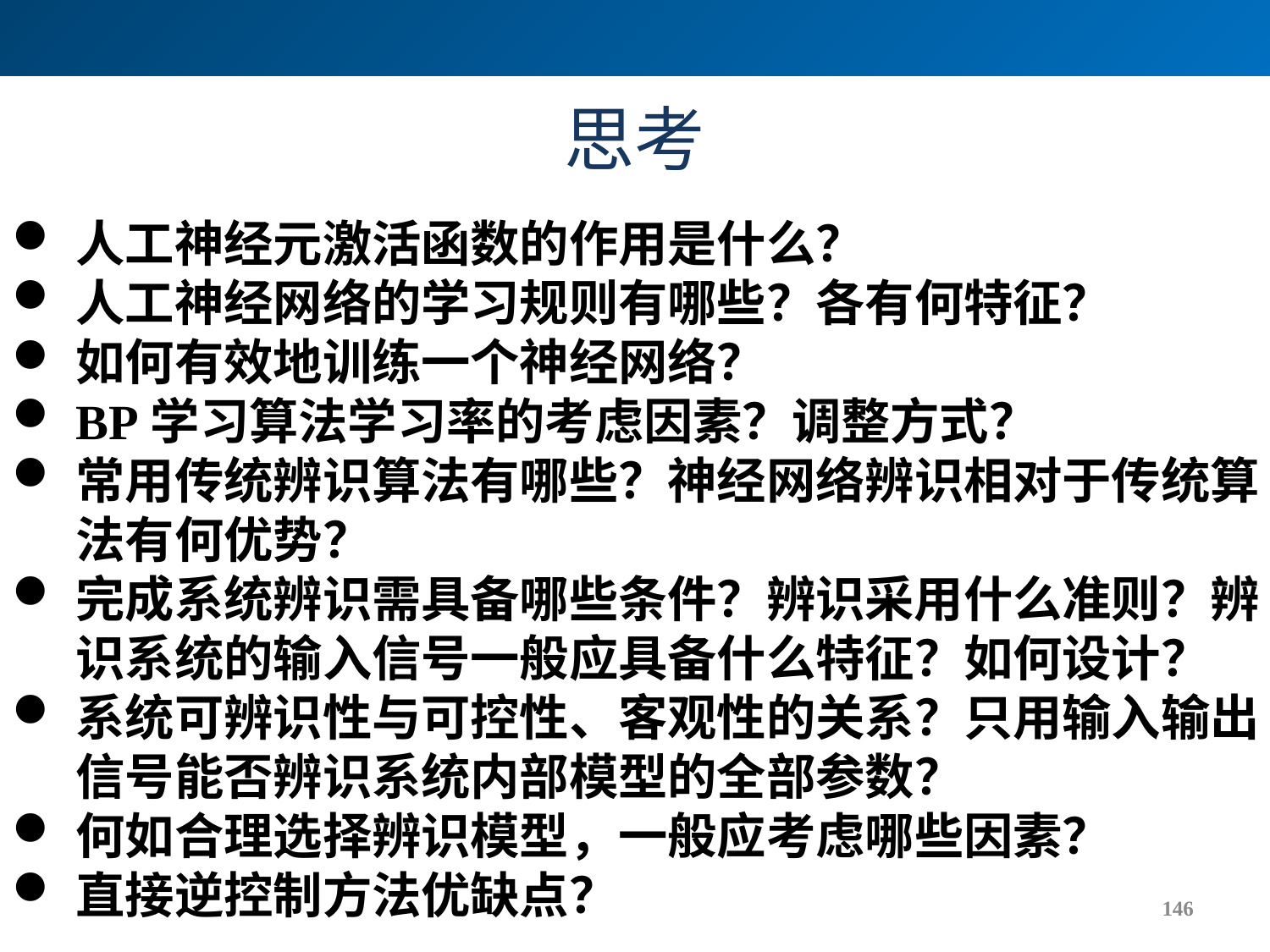

# 思考
人工神经元激活函数的作用是什么？
人工神经网络的学习规则有哪些？各有何特征？
如何有效地训练一个神经网络？
BP学习算法学习率的考虑因素？调整方式？
常用传统辨识算法有哪些？神经网络辨识相对于传统算法有何优势？
完成系统辨识需具备哪些条件？辨识采用什么准则？辨识系统的输入信号一般应具备什么特征？如何设计？
系统可辨识性与可控性、客观性的关系？只用输入输出信号能否辨识系统内部模型的全部参数？
何如合理选择辨识模型，一般应考虑哪些因素？
直接逆控制方法优缺点？

146